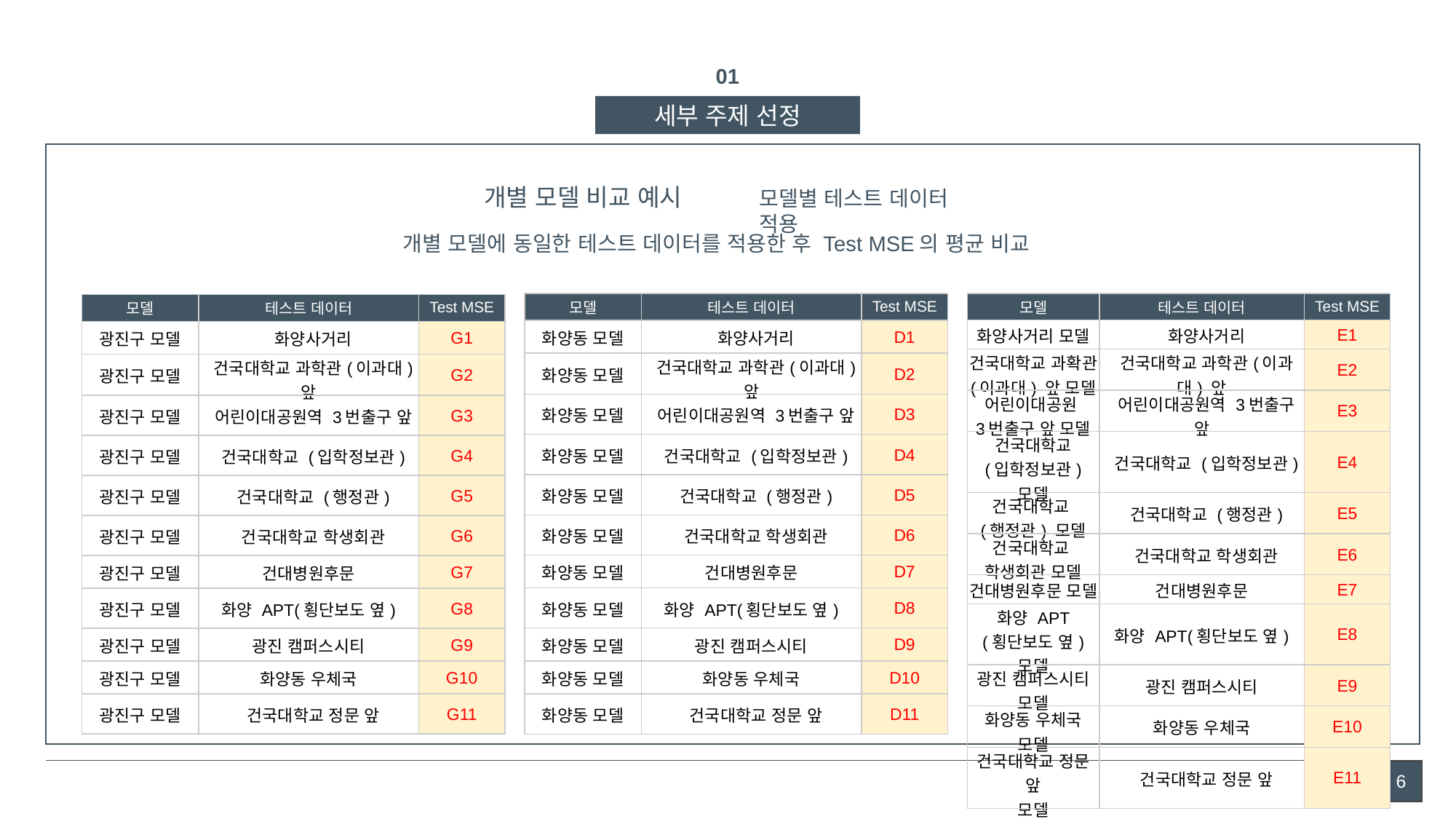

01
세부 주제 선정

개별 모델 비교 예시
모델별 테스트 데이터 적용
개별 모델에 동일한 테스트 데이터를 적용한 후 Test MSE의 평균 비교
| 모델 | 테스트 데이터 | Test MSE |
| --- | --- | --- |
| 화양동 모델 | 화양사거리 | D1 |
| 화양동 모델 | 건국대학교 과학관(이과대) 앞 | D2 |
| 화양동 모델 | 어린이대공원역 3번출구 앞 | D3 |
| 화양동 모델 | 건국대학교 (입학정보관) | D4 |
| 화양동 모델 | 건국대학교 (행정관) | D5 |
| 화양동 모델 | 건국대학교 학생회관 | D6 |
| 화양동 모델 | 건대병원후문 | D7 |
| 화양동 모델 | 화양 APT(횡단보도 옆) | D8 |
| 화양동 모델 | 광진 캠퍼스시티 | D9 |
| 화양동 모델 | 화양동 우체국 | D10 |
| 화양동 모델 | 건국대학교 정문 앞 | D11 |
| 모델 | 테스트 데이터 | Test MSE |
| --- | --- | --- |
| 화양사거리 모델 | 화양사거리 | E1 |
| 건국대학교 과확관 (이과대) 앞 모델 | 건국대학교 과학관(이과대) 앞 | E2 |
| 어린이대공원 3번출구 앞 모델 | 어린이대공원역 3번출구 앞 | E3 |
| 건국대학교 (입학정보관) 모델 | 건국대학교 (입학정보관) | E4 |
| 건국대학교 (행정관) 모델 | 건국대학교 (행정관) | E5 |
| 건국대학교 학생회관 모델 | 건국대학교 학생회관 | E6 |
| 건대병원후문 모델 | 건대병원후문 | E7 |
| 화양 APT (횡단보도 옆) 모델 | 화양 APT(횡단보도 옆) | E8 |
| 광진 캠퍼스시티 모델 | 광진 캠퍼스시티 | E9 |
| 화양동 우체국 모델 | 화양동 우체국 | E10 |
| 건국대학교 정문 앞 모델 | 건국대학교 정문 앞 | E11 |
| 모델 | 테스트 데이터 | Test MSE |
| --- | --- | --- |
| 광진구 모델 | 화양사거리 | G1 |
| 광진구 모델 | 건국대학교 과학관(이과대) 앞 | G2 |
| 광진구 모델 | 어린이대공원역 3번출구 앞 | G3 |
| 광진구 모델 | 건국대학교 (입학정보관) | G4 |
| 광진구 모델 | 건국대학교 (행정관) | G5 |
| 광진구 모델 | 건국대학교 학생회관 | G6 |
| 광진구 모델 | 건대병원후문 | G7 |
| 광진구 모델 | 화양 APT(횡단보도 옆) | G8 |
| 광진구 모델 | 광진 캠퍼스시티 | G9 |
| 광진구 모델 | 화양동 우체국 | G10 |
| 광진구 모델 | 건국대학교 정문 앞 | G11 |
6